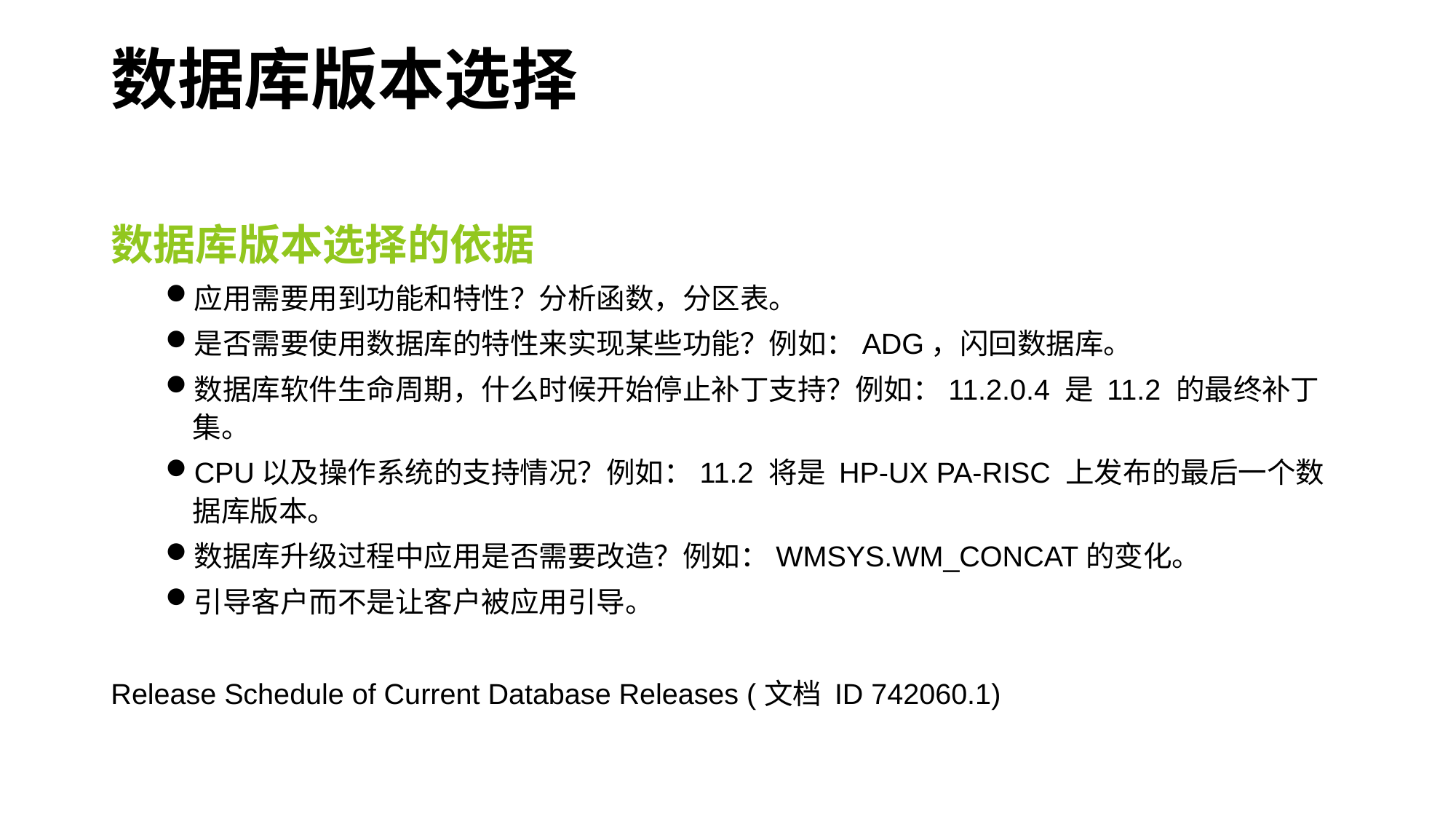

# 数据库版本选择
数据库版本选择的依据
应用需要用到功能和特性？分析函数，分区表。
是否需要使用数据库的特性来实现某些功能？例如：ADG，闪回数据库。
数据库软件生命周期，什么时候开始停止补丁支持？例如：11.2.0.4 是 11.2 的最终补丁集。
CPU以及操作系统的支持情况？例如：11.2 将是 HP-UX PA-RISC 上发布的最后一个数据库版本。
数据库升级过程中应用是否需要改造？例如：WMSYS.WM_CONCAT的变化。
引导客户而不是让客户被应用引导。

Release Schedule of Current Database Releases (文档 ID 742060.1)